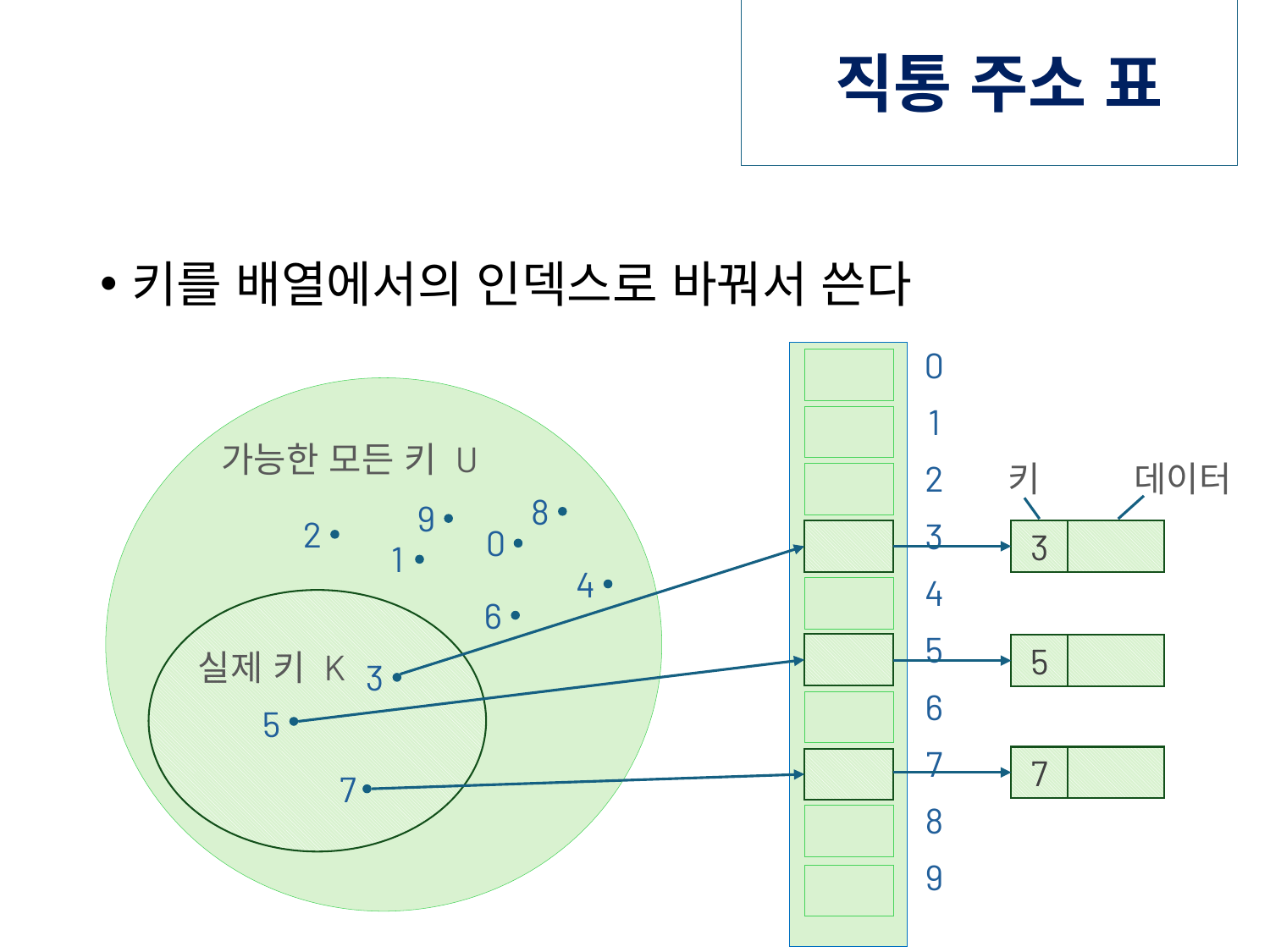

# 직통 주소 표
키를 배열에서의 인덱스로 바꿔서 쓴다

0

1
가능한 모든 키 U
키
데이터

2
8

9

2

3

0

3
1

4

4

6

실제 키 K
5

5
3

6
5

7

7
7

8

9